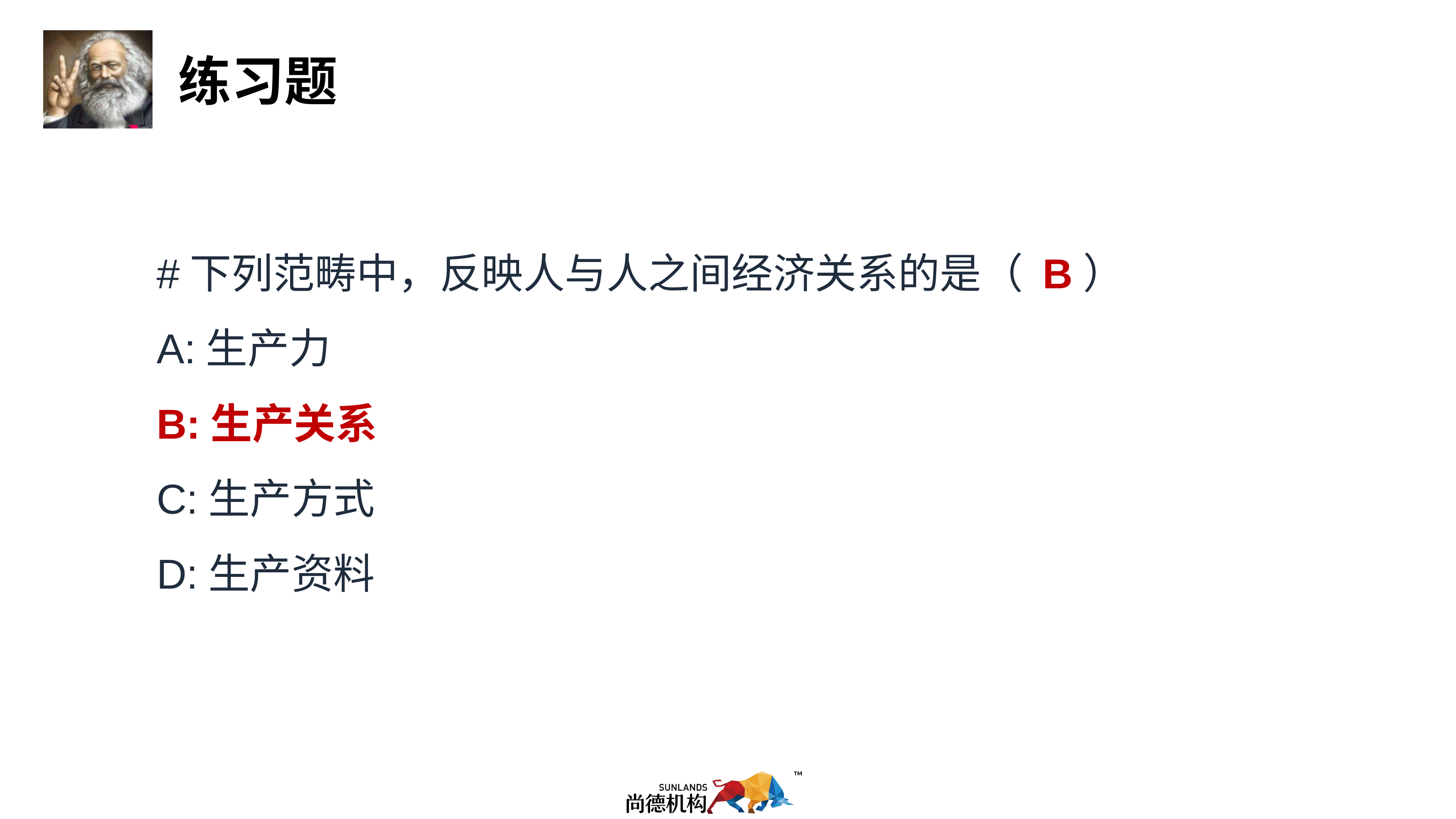

#下列范畴中，反映人与人之间经济关系的是（ B）
A:生产力
B:生产关系
C:生产方式
D:生产资料